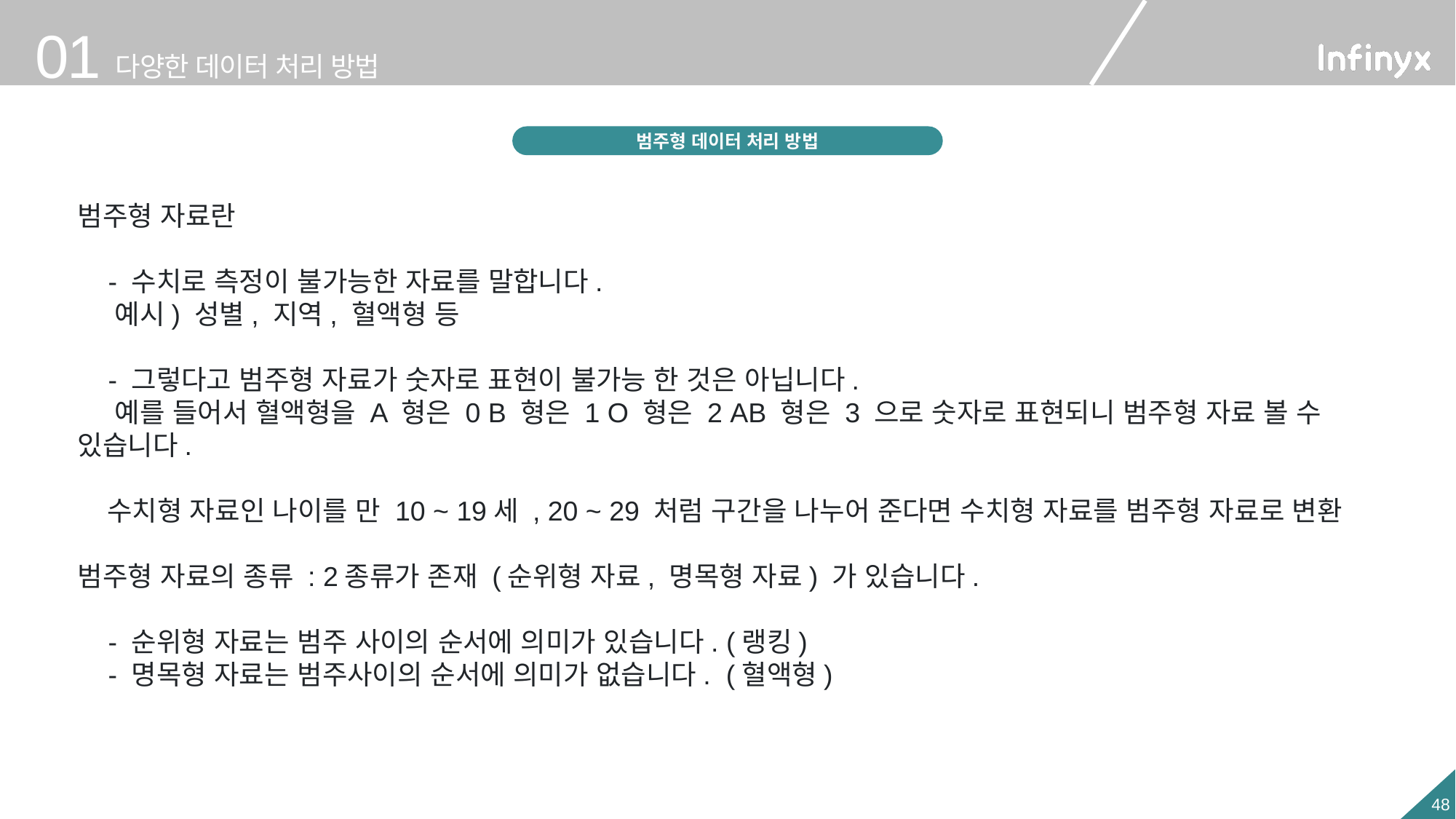

범주형 데이터 처리 방법
범주형 자료란

    - 수치로 측정이 불가능한 자료를 말합니다.
    예시) 성별, 지역, 혈액형 등

    - 그렇다고 범주형 자료가 숫자로 표현이 불가능 한 것은 아닙니다.
    예를 들어서 혈액형을 A 형은 0 B 형은 1 O 형은 2 AB 형은 3 으로 숫자로 표현되니 범주형 자료 볼 수 있습니다.

   수치형 자료인 나이를 만 10 ~ 19세 , 20 ~ 29 처럼 구간을 나누어 준다면 수치형 자료를 범주형 자료로 변환

범주형 자료의 종류 : 2종류가 존재 (순위형 자료, 명목형 자료) 가 있습니다.

    - 순위형 자료는 범주 사이의 순서에 의미가 있습니다. (랭킹)
    - 명목형 자료는 범주사이의 순서에 의미가 없습니다.  (혈액형)